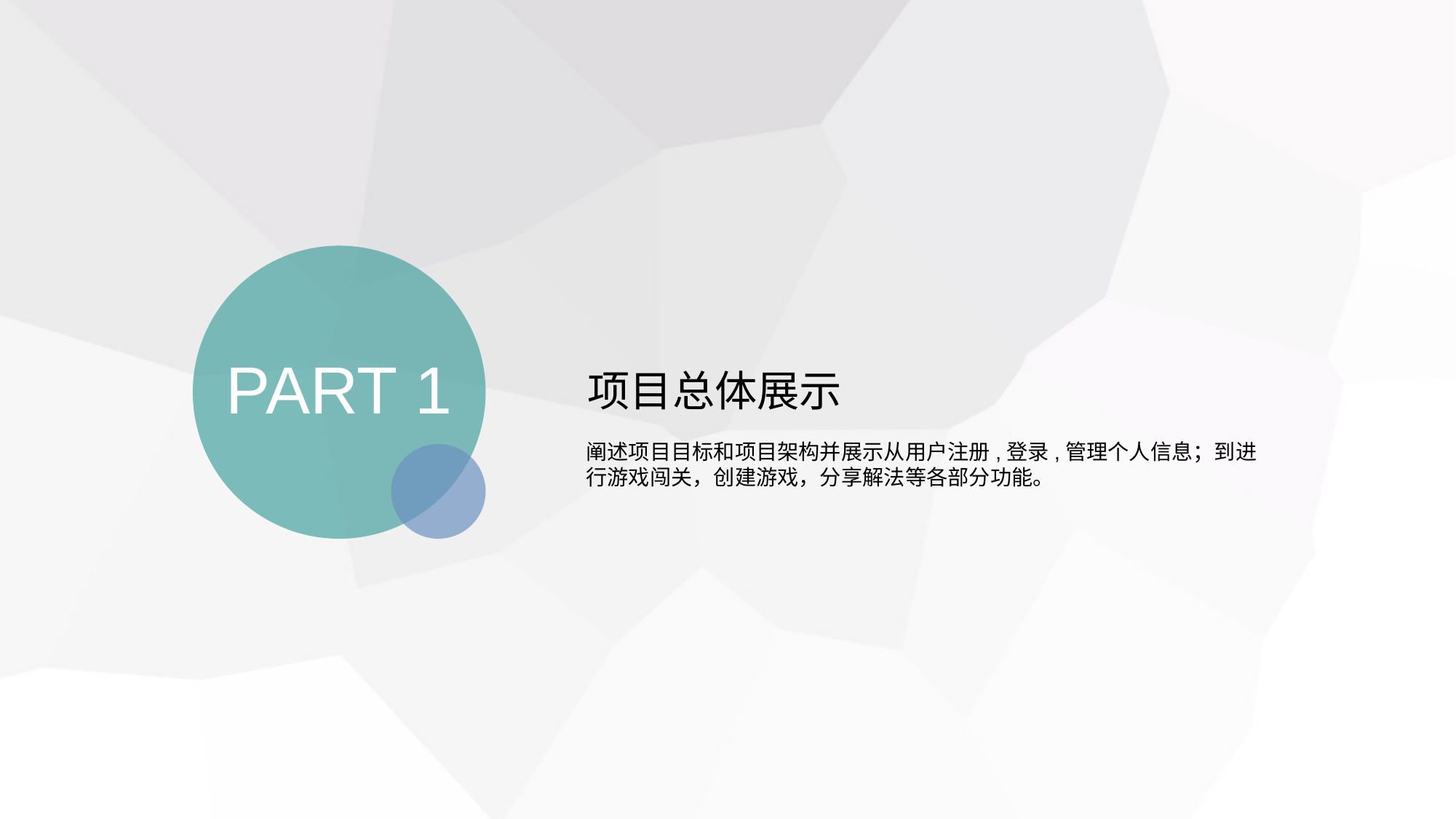

PART 1
项目总体展示
阐述项目目标和项目架构并展示从用户注册,登录,管理个人信息；到进行游戏闯关，创建游戏，分享解法等各部分功能。